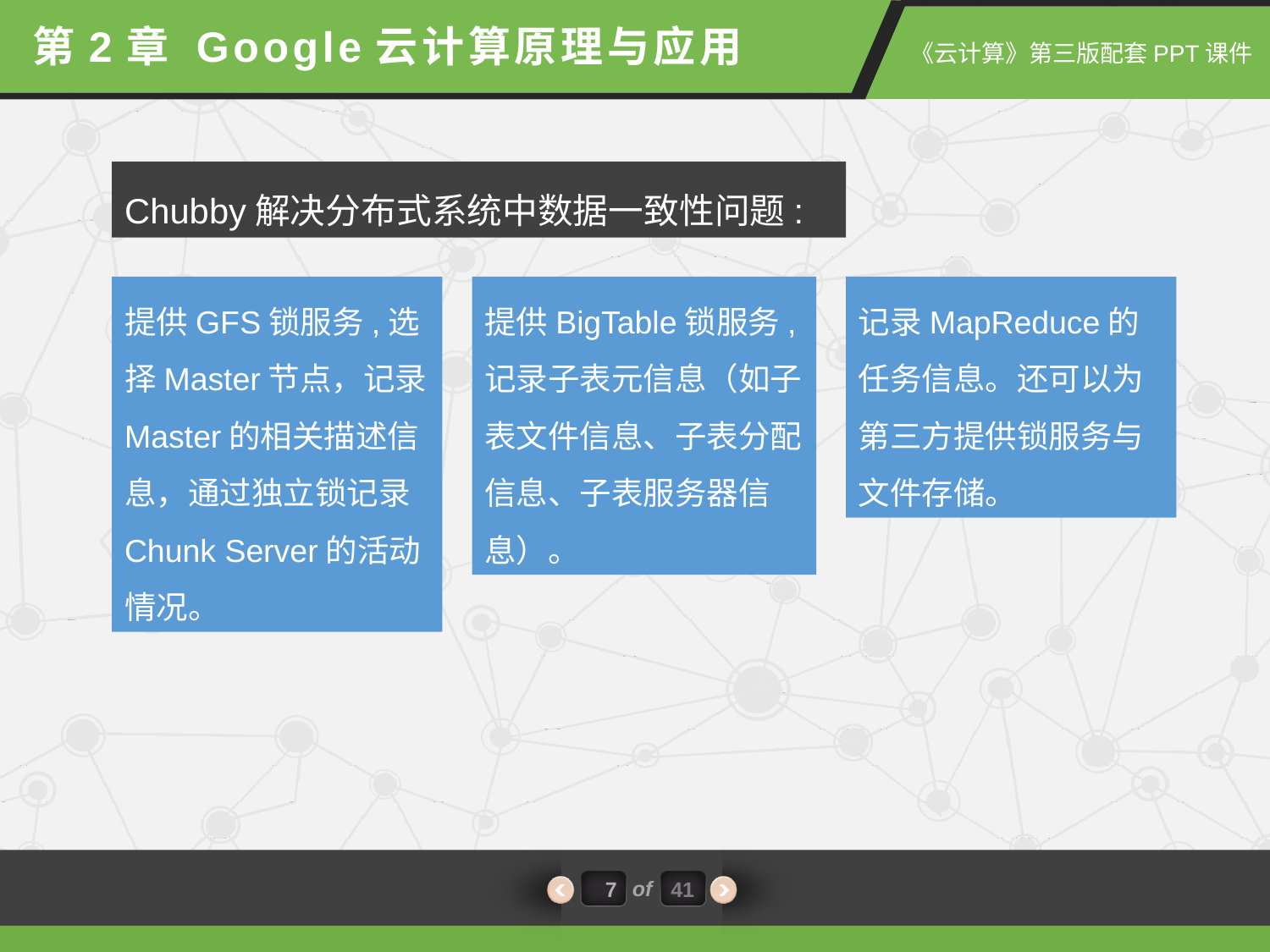

第2章 Google云计算原理与应用
Chubby解决分布式系统中数据一致性问题:
提供GFS锁服务,选择Master节点，记录Master的相关描述信息，通过独立锁记录Chunk Server的活动情况。
提供BigTable锁服务,记录子表元信息（如子表文件信息、子表分配信息、子表服务器信息）。
记录MapReduce的任务信息。还可以为第三方提供锁服务与文件存储。
7